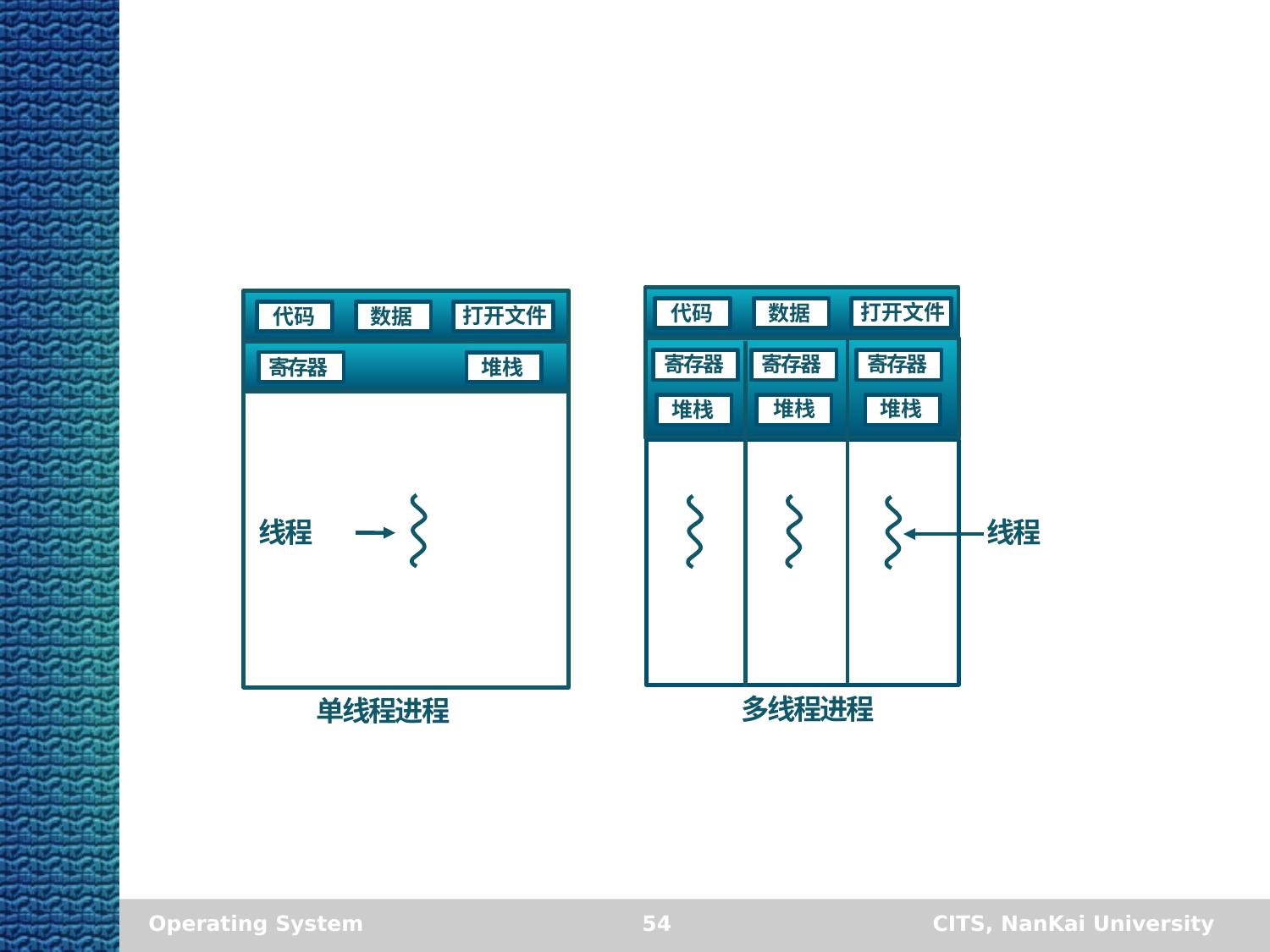

#

打开文件

代码

数据

寄存器

寄存器

寄存器

堆栈

堆栈

堆栈

线程
多线程进程

打开文件

代码

数据

寄存器

堆栈

线程
单线程进程
Operating System
54
CITS, NanKai University